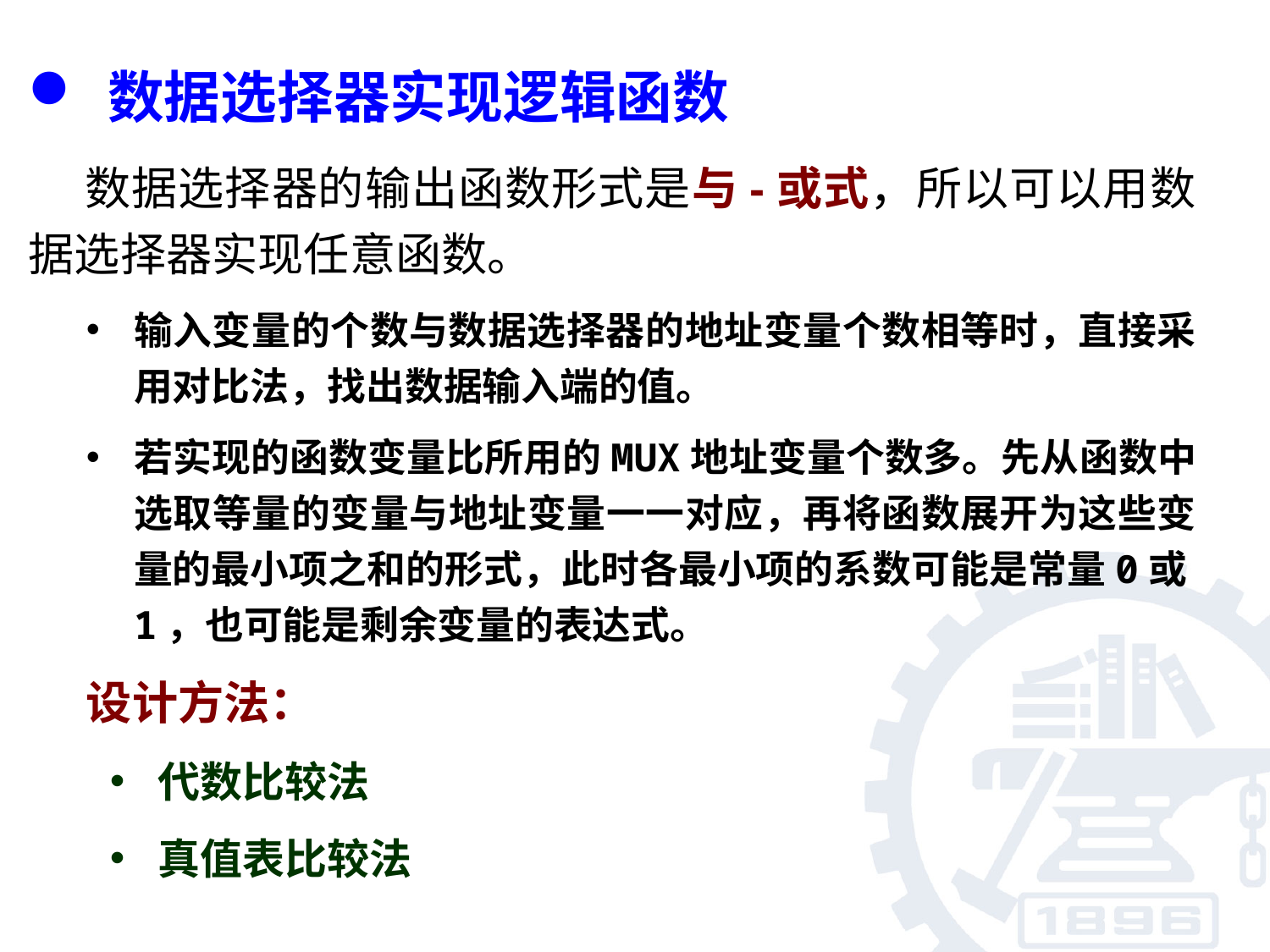

数据选择器实现逻辑函数
    数据选择器的输出函数形式是与-或式，所以可以用数据选择器实现任意函数。
输入变量的个数与数据选择器的地址变量个数相等时，直接采用对比法，找出数据输入端的值。
若实现的函数变量比所用的MUX地址变量个数多。先从函数中选取等量的变量与地址变量一一对应，再将函数展开为这些变量的最小项之和的形式，此时各最小项的系数可能是常量0或1，也可能是剩余变量的表达式。
设计方法：
代数比较法
真值表比较法